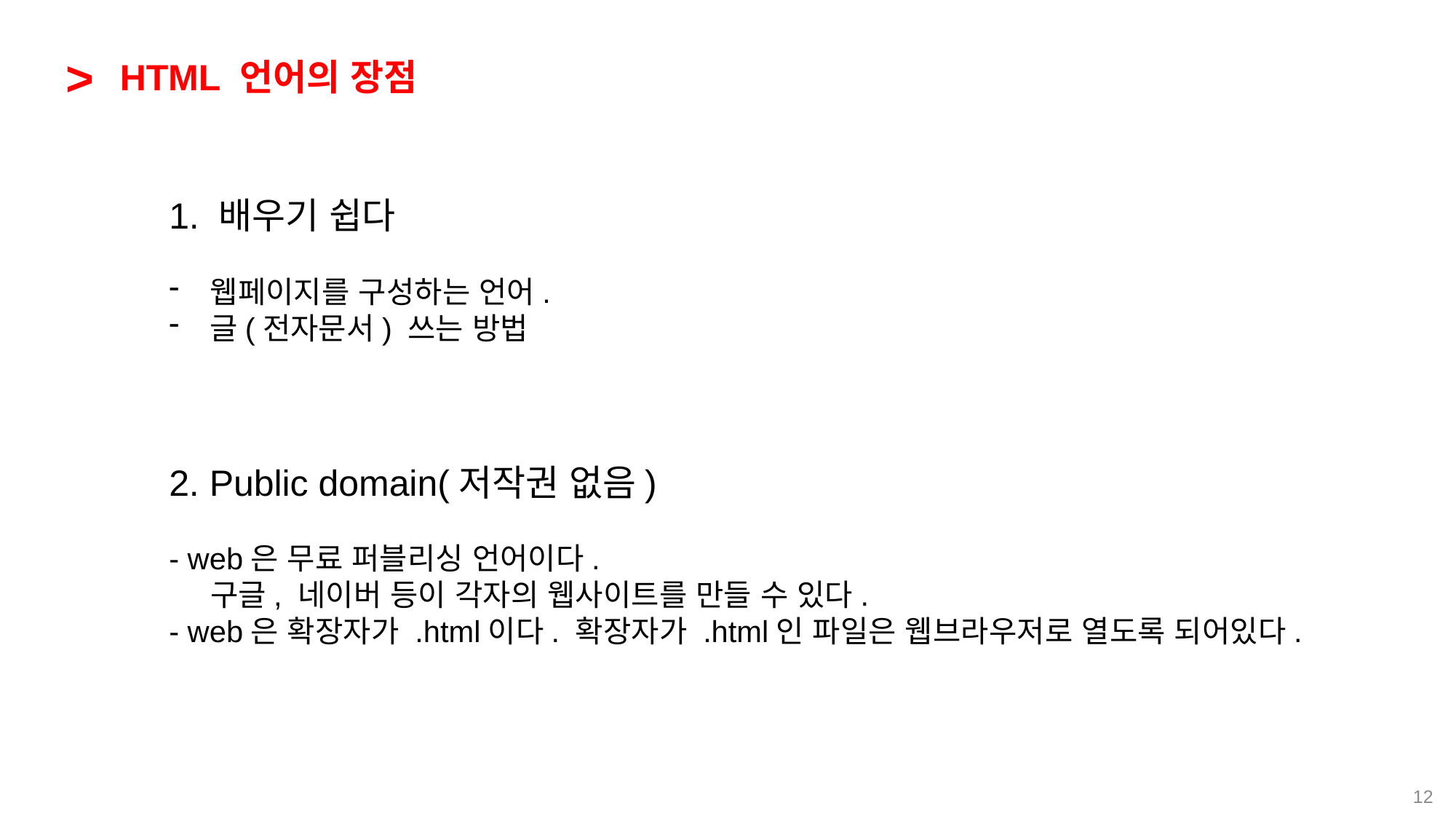

>
HTML 언어의 장점
1. 배우기 쉽다

웹페이지를 구성하는 언어.
글(전자문서) 쓰는 방법

2. Public domain(저작권 없음)

- web은 무료 퍼블리싱 언어이다.
    구글, 네이버 등이 각자의 웹사이트를 만들 수 있다.
- web은 확장자가 .html이다. 확장자가 .html인 파일은 웹브라우저로 열도록 되어있다.

12